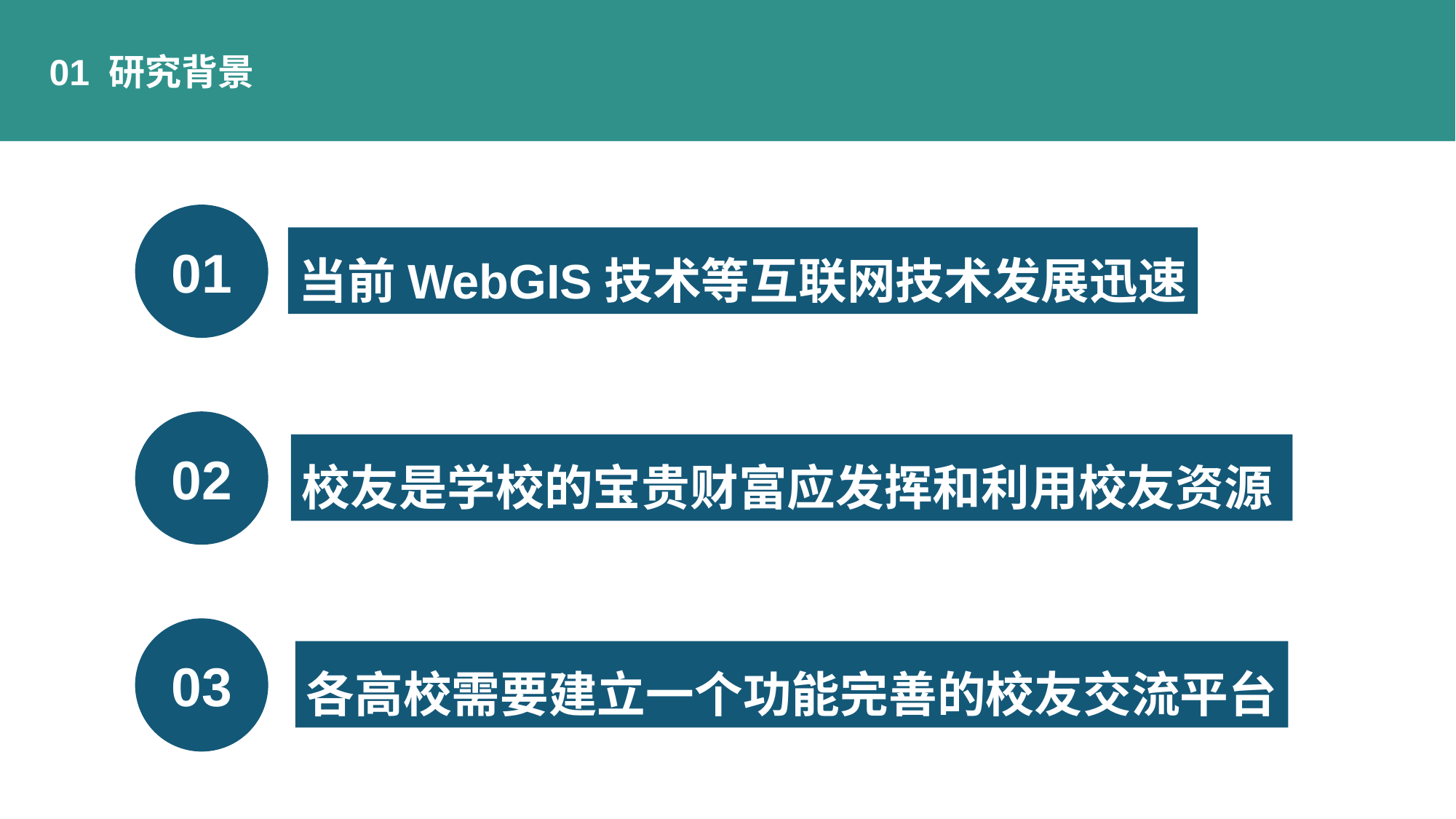

01 研究背景
01
当前WebGIS技术等互联网技术发展迅速
02
校友是学校的宝贵财富应发挥和利用校友资源
03
各高校需要建立一个功能完善的校友交流平台